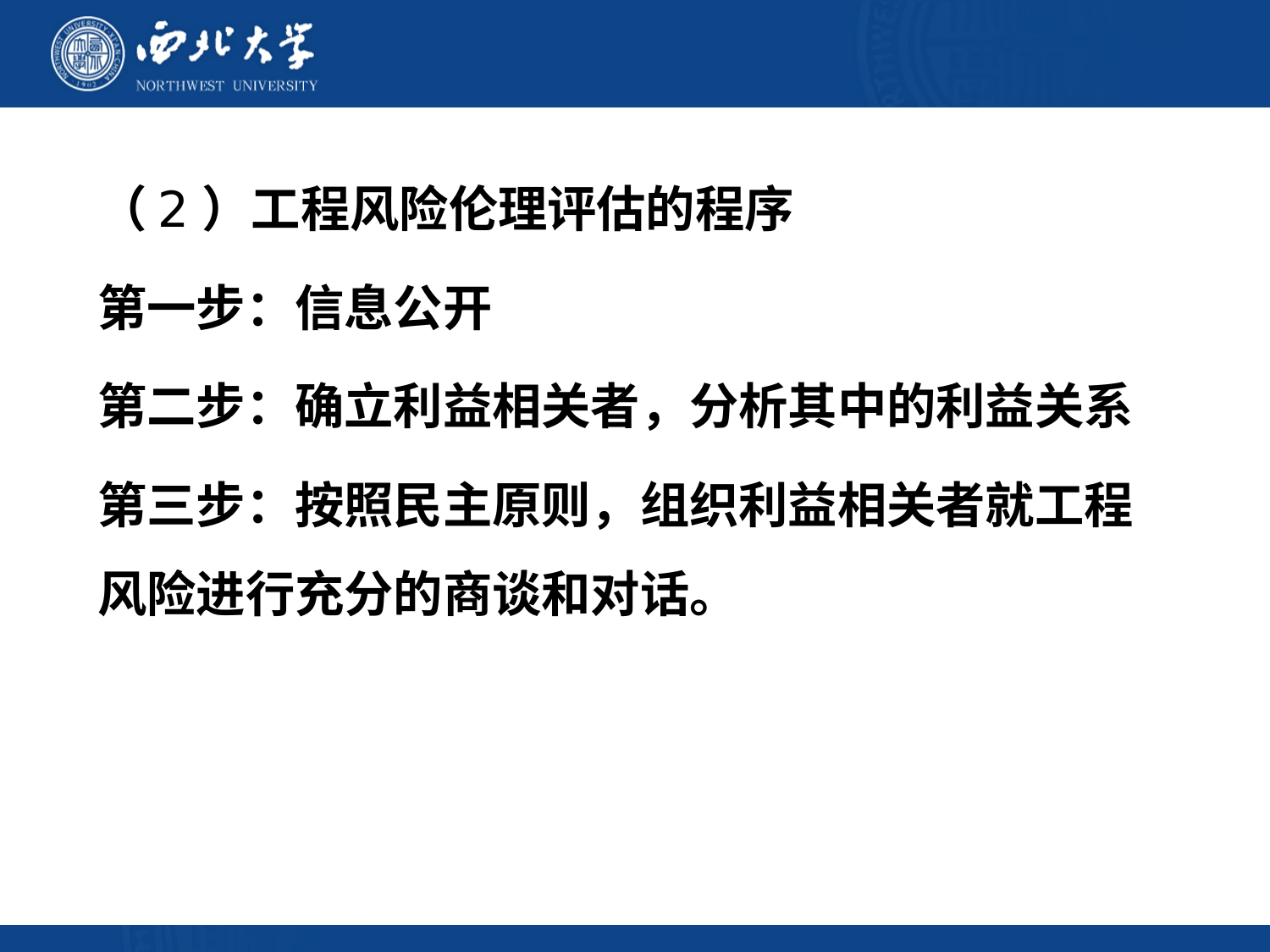

（2）工程风险伦理评估的程序
第一步：信息公开
第二步：确立利益相关者，分析其中的利益关系
第三步：按照民主原则，组织利益相关者就工程风险进行充分的商谈和对话。